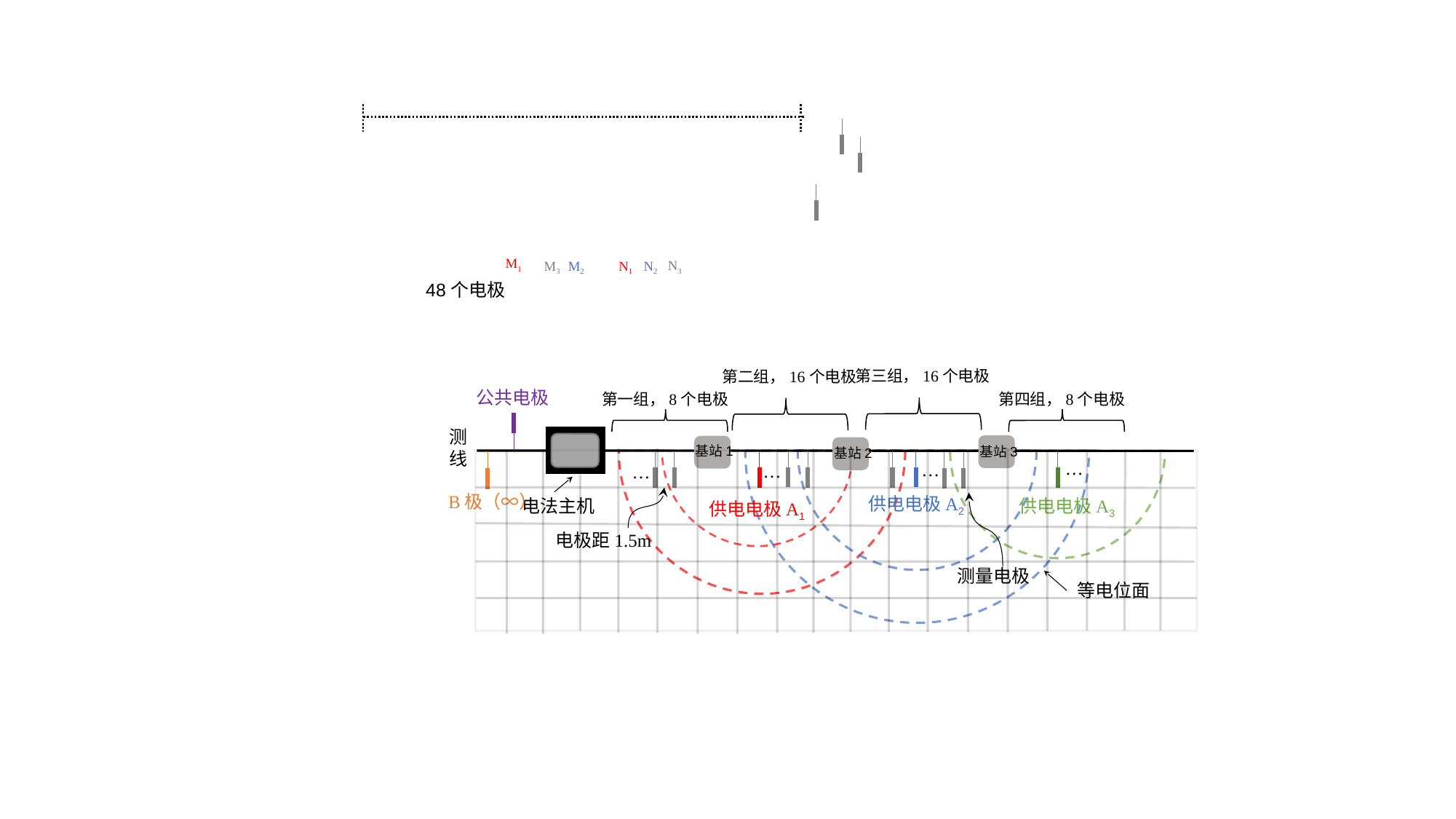

M1
N3
M3
M2
N1
N2
48个电极

第三组，16个电极

第二组，16个电极
公共电极

第一组，8个电极

第四组，8个电极
测线

基站1
基站3

基站2

…
…
…
…
B极（∞）
供电电极A2
电法主机
供电电极A3
供电电极A1
电极距1.5m
测量电极
等电位面